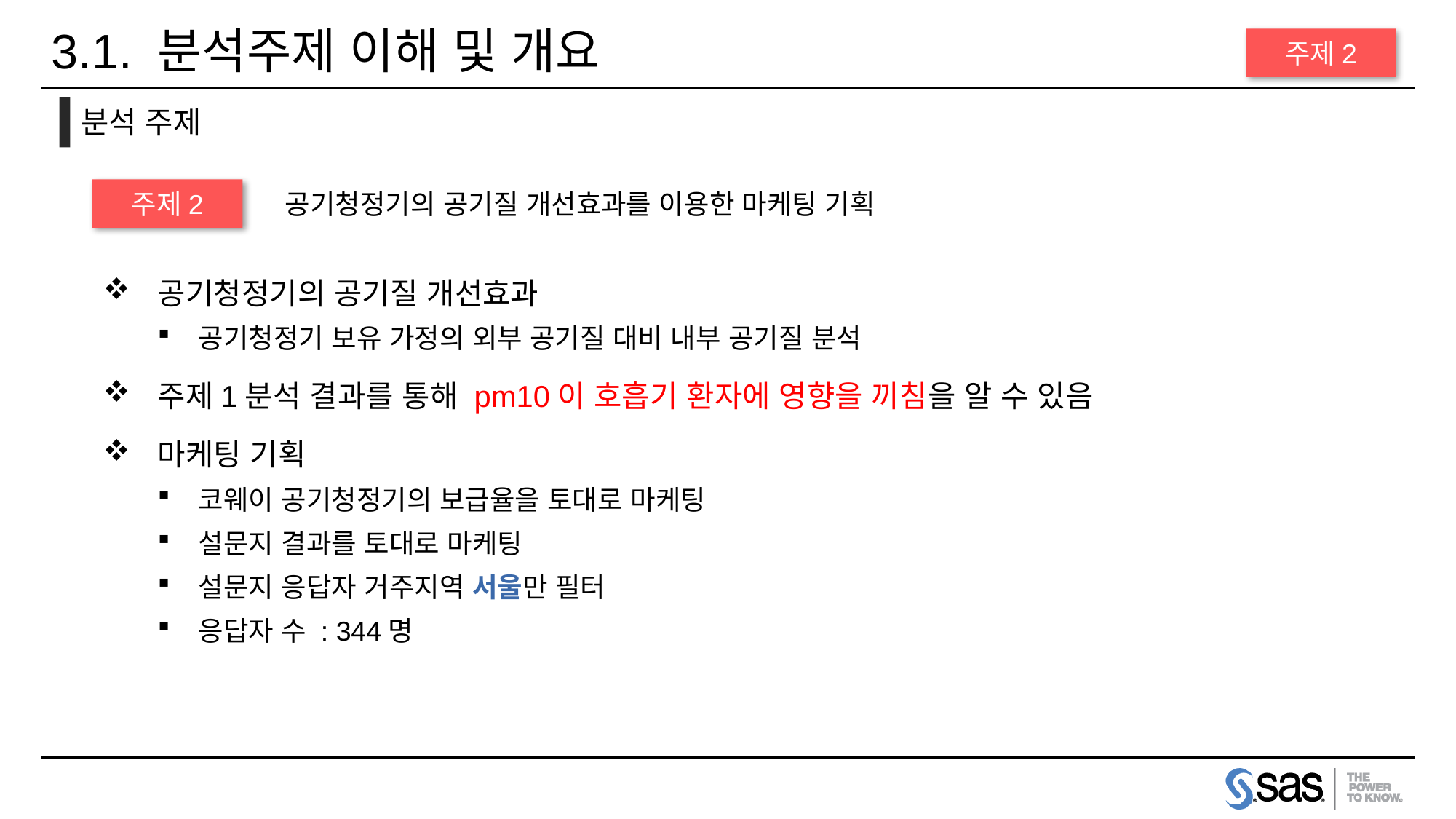

# 3.1. 분석주제 이해 및 개요
주제2

분석 주제
주제2
공기청정기의 공기질 개선효과를 이용한 마케팅 기획
공기청정기의 공기질 개선효과
공기청정기 보유 가정의 외부 공기질 대비 내부 공기질 분석
주제1분석 결과를 통해 pm10이 호흡기 환자에 영향을 끼침을 알 수 있음
마케팅 기획
코웨이 공기청정기의 보급율을 토대로 마케팅
설문지 결과를 토대로 마케팅
설문지 응답자 거주지역 서울만 필터
응답자 수 : 344명